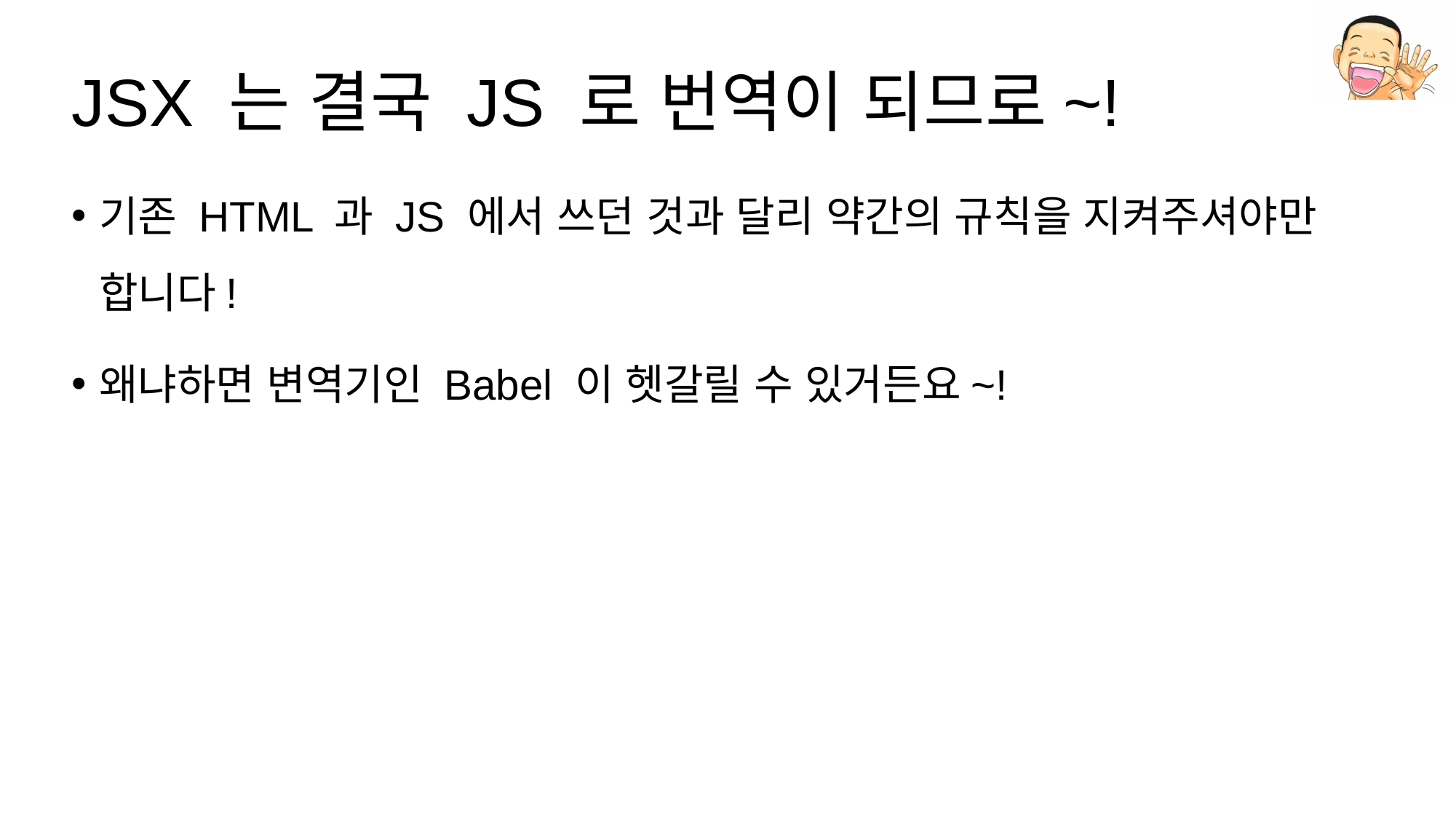

# JSX 는 결국 JS 로 번역이 되므로~!
기존 HTML 과 JS 에서 쓰던 것과 달리 약간의 규칙을 지켜주셔야만 합니다!
왜냐하면 변역기인 Babel 이 헷갈릴 수 있거든요~!